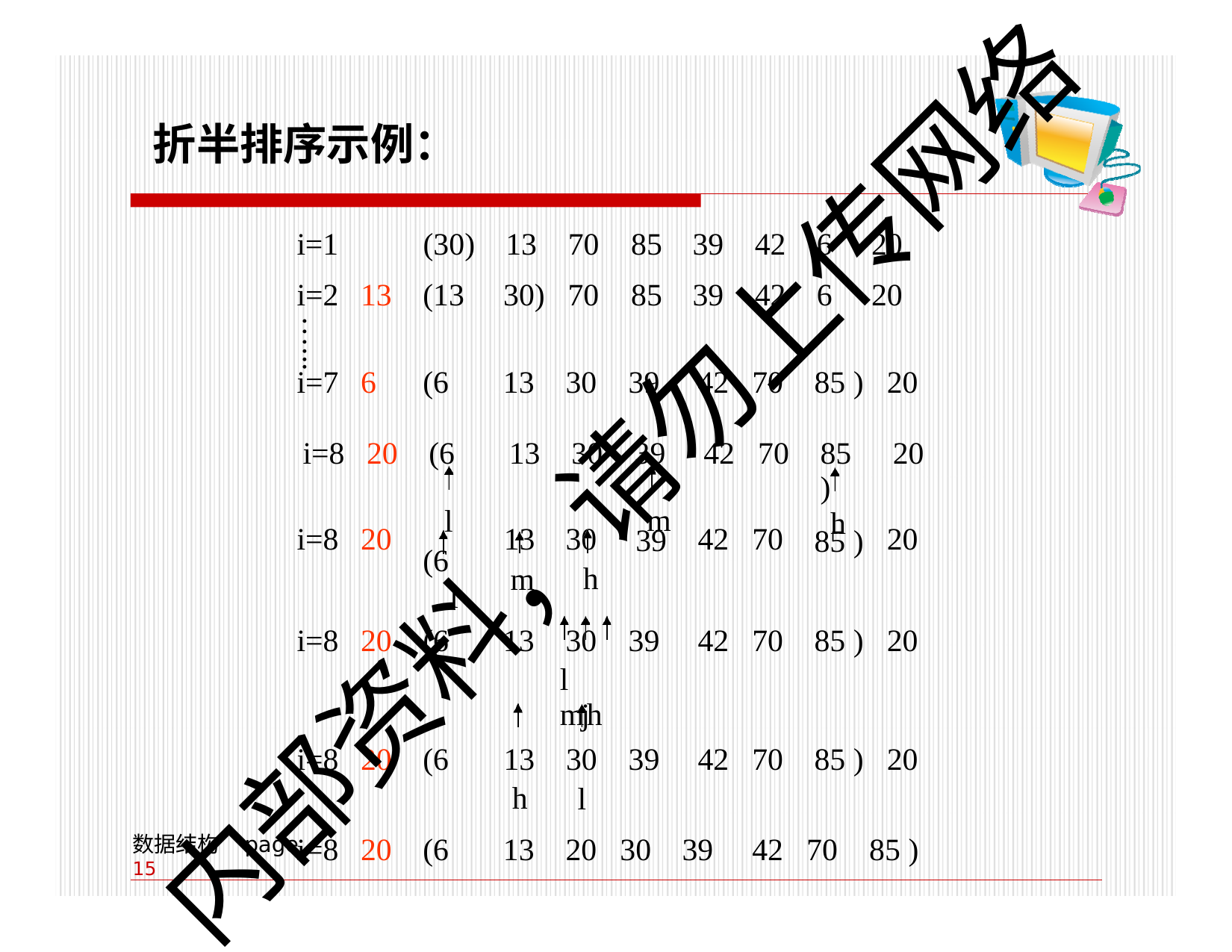

# 折半排序示例：

| i=1 |  | (30) | 13 | 70 | 85 | 39 | 42 | 6 | 20 |
| --- | --- | --- | --- | --- | --- | --- | --- | --- | --- |
| i=2 | 13 | (13 | 30) | 70 | 85 | 39 | 42 | 6 | 20 |
| i=7 | 6 | (6 | 13 | 30 | 39 | 42 | 70 | 85 ) | 20 |
| i=8 | 20 | (6 | 13 | 30 | 39 | 42 | 70 | 85 ) | 20 |
| i=8 | 20 | l (6 l | 13 m | 30 h | m 39 | 42 | 70 | h 85 ) | 20 |
| i=8 | 20 | (6 | 13 | 30 l mjh | 39 | 42 | 70 | 85 ) | 20 |
| i=8 | 20 | (6 | 13 h | 30 l | 39 | 42 | 70 | 85 ) | 20 |
| i=8 | 20 | (6 | 13 | 20 | 30 | 39 | 42 | 70 | 85 ) |
…...
内部资料，请勿上传网络

数据结构	page 15